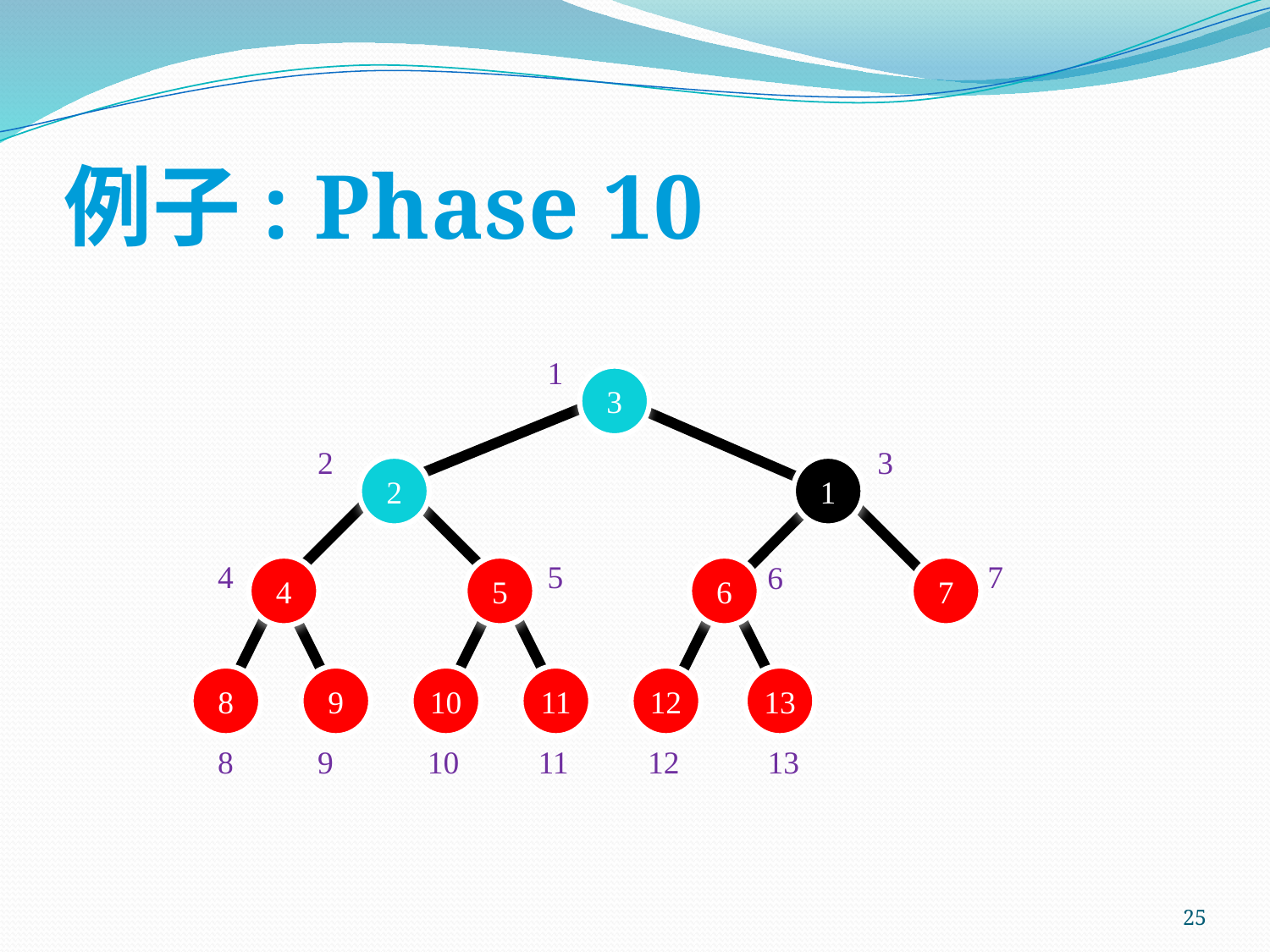

# 例子: Phase 10
1
3

2
3
2
1

4
5
7
6
4
5
6
7

8
9
10
11
12
13
8
9
10
11
12
13
25